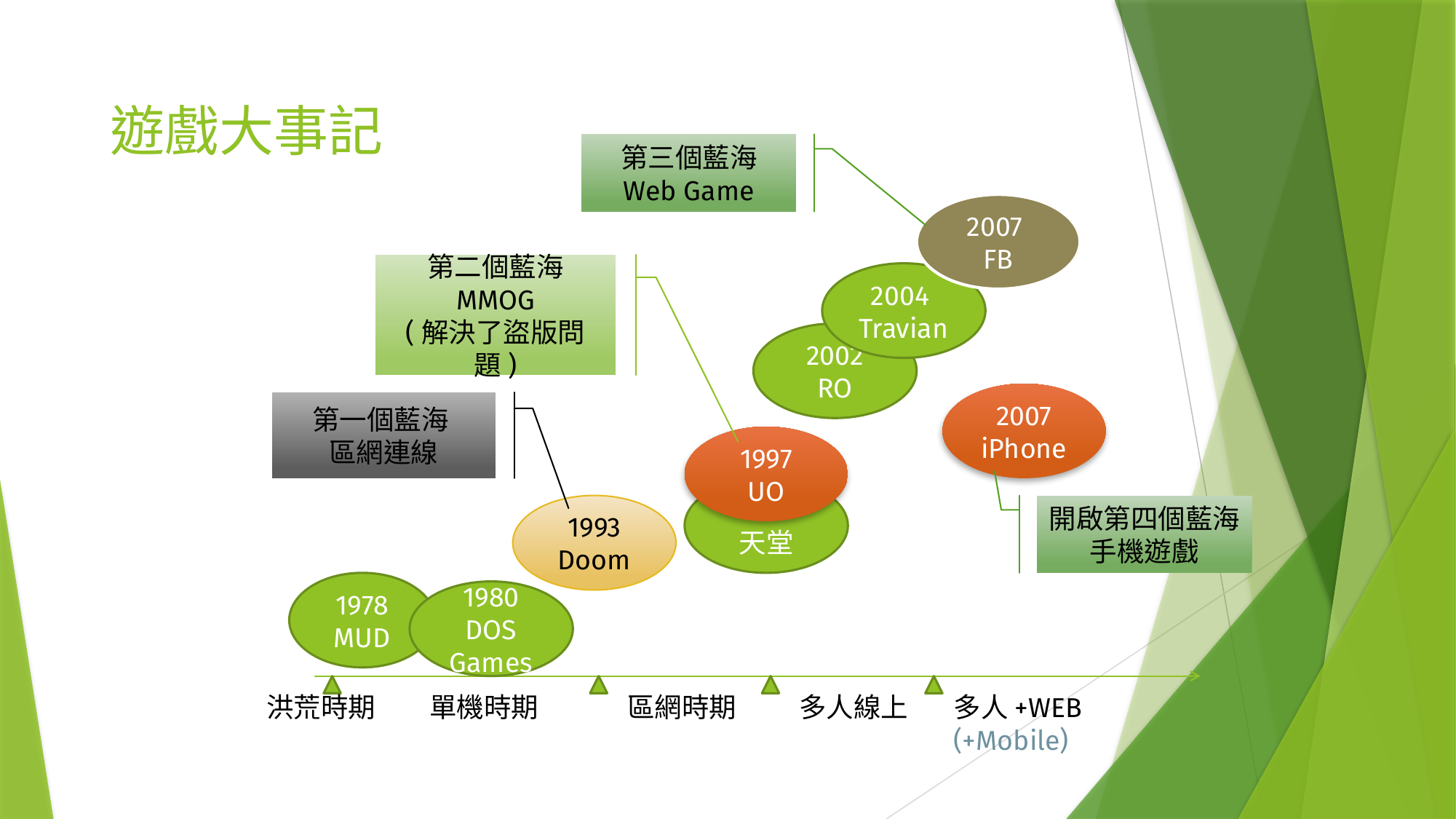

遊戲大事記
第三個藍海
Web Game
2007
FB
第二個藍海
MMOG
(解決了盜版問題)
2004
Travian
2002 RO
2007
iPhone
第一個藍海
區網連線
1997
UO
1997
天堂
1993
Doom
開啟第四個藍海
手機遊戲
1978
MUD
1980
DOS Games

洪荒時期
單機時期
區網時期
多人線上
多人+WEB
(+Mobile)